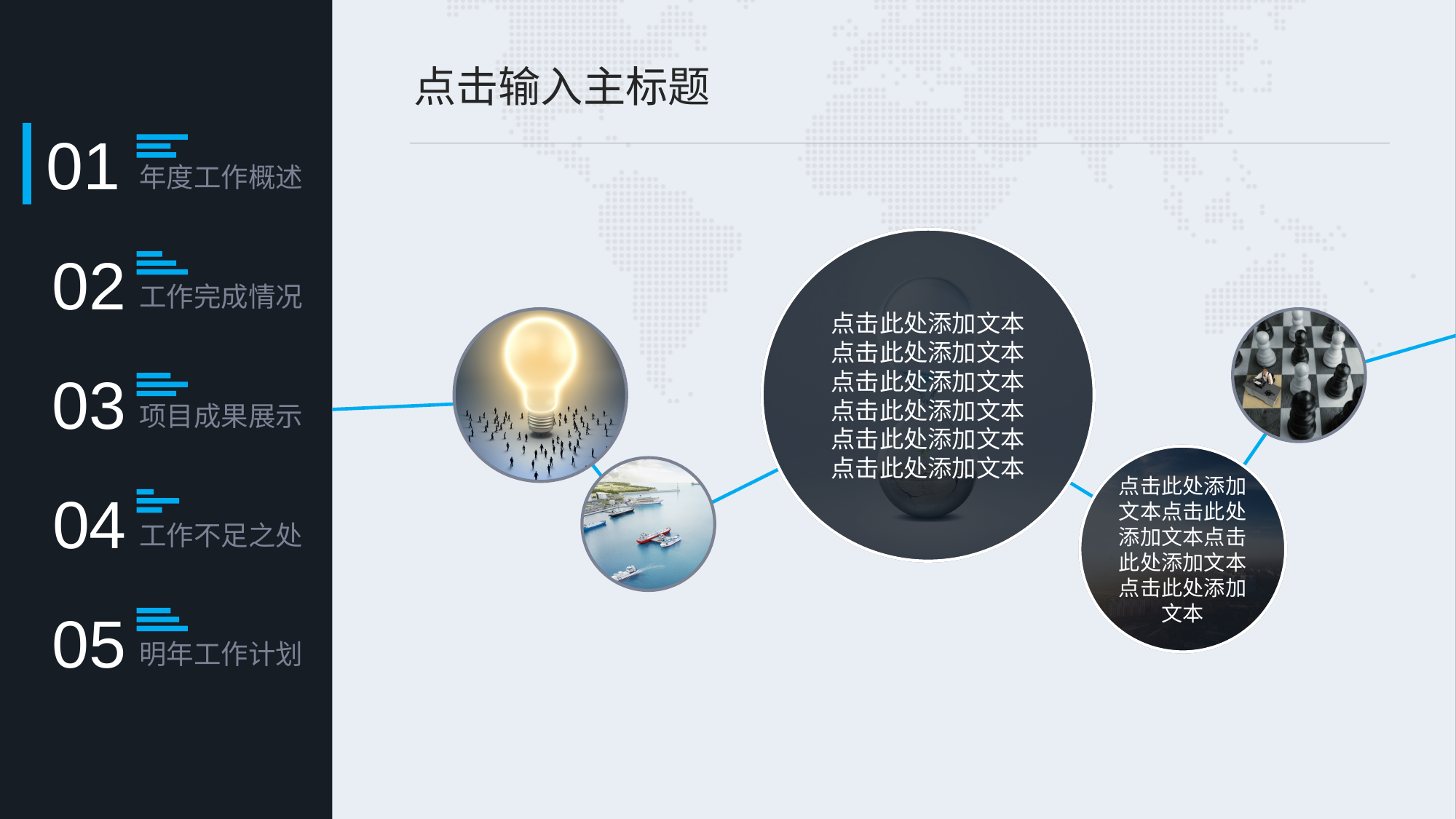

点击输入主标题

点击此处添加文本
点击此处添加文本
点击此处添加文本
点击此处添加文本
点击此处添加文本
点击此处添加文本

点击此处添加文本点击此处添加文本点击此处添加文本点击此处添加文本